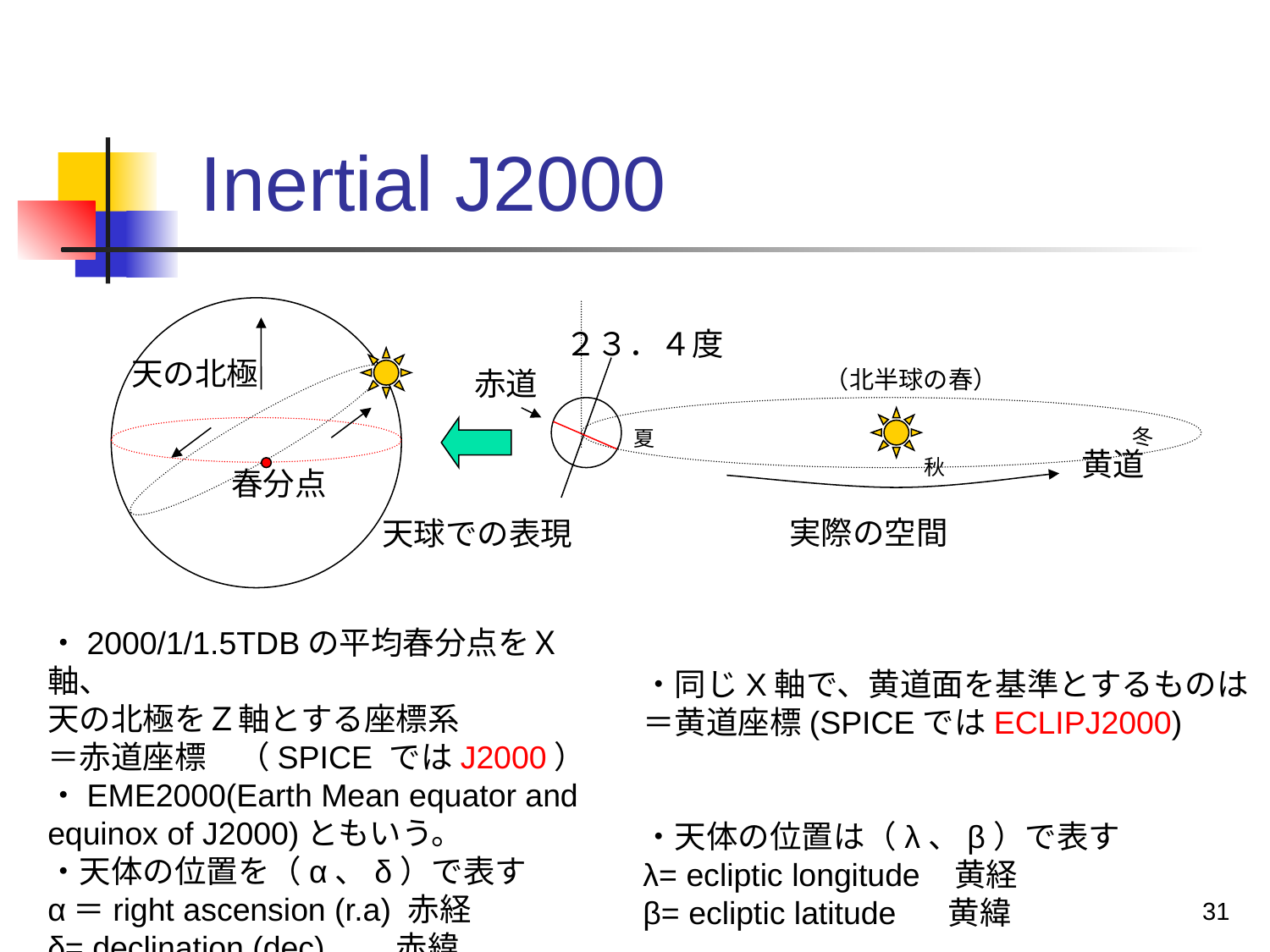

Inertial J2000

２３．４度
天の北極

赤道

（北半球の春）

冬
夏

黄道
秋
春分点

実際の空間
天球での表現
・2000/1/1.5TDBの平均春分点をＸ軸、
天の北極をＺ軸とする座標系
＝赤道座標　（SPICE ではJ2000）
・EME2000(Earth Mean equator and equinox of J2000)ともいう。
・天体の位置を（α、δ）で表す
α＝right ascension (r.a) 赤経
δ= declination (dec)　　赤緯
・同じX軸で、黄道面を基準とするものは
＝黄道座標(SPICEではECLIPJ2000)

・天体の位置は（λ、β）で表す
λ= ecliptic longitude   黄経
β= ecliptic latitude     黄緯
31